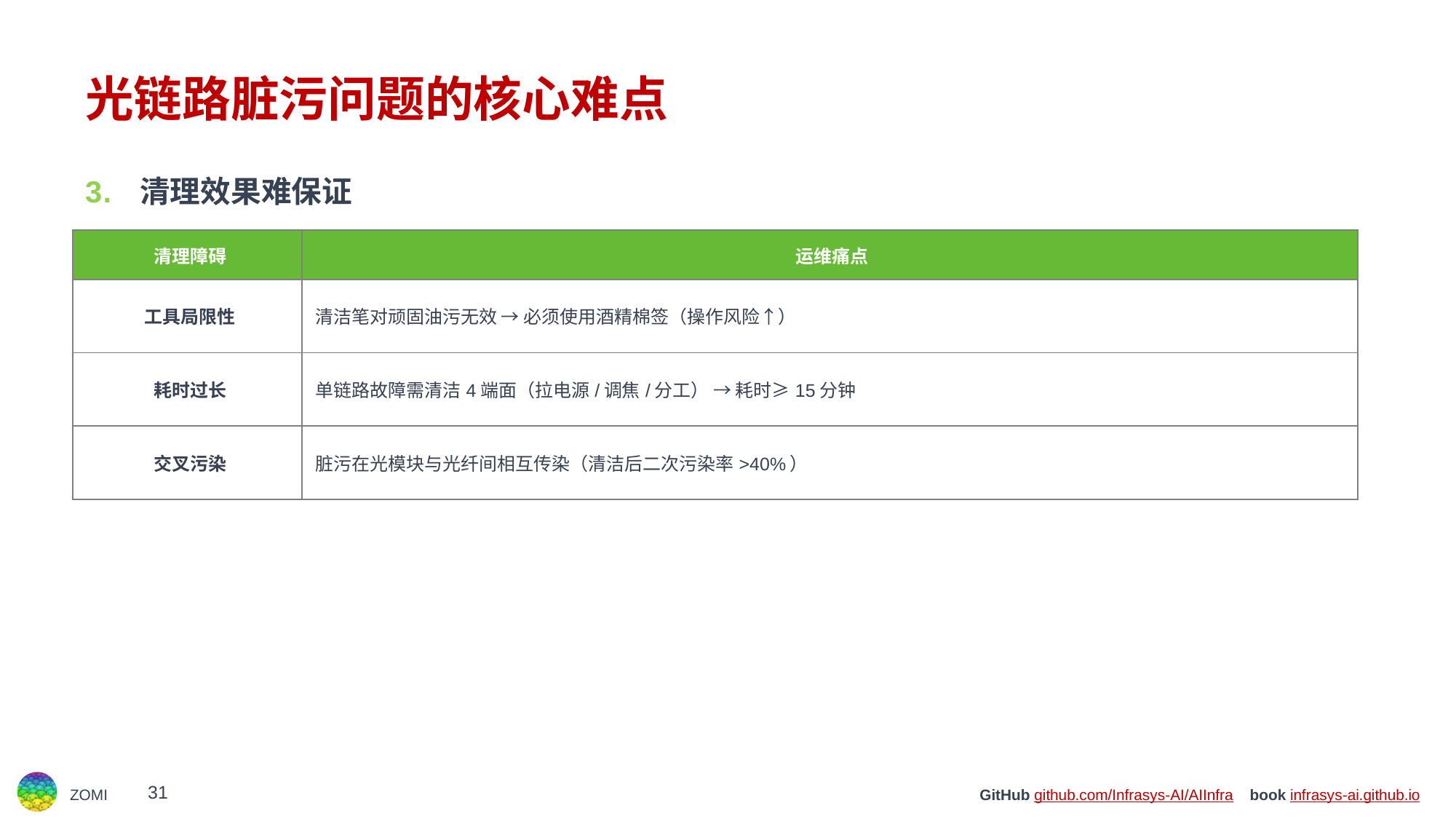

# 光链路脏污问题的核心难点​
清理效果难保证​
| ​​清理障碍​​ | ​​运维痛点​​ |
| --- | --- |
| ​​工具局限性​​ | 清洁笔对顽固油污无效 → 必须使用酒精棉签（操作风险↑） |
| ​​耗时过长​​ | 单链路故障需清洁4端面（拉电源/调焦/分工） → 耗时≥15分钟 |
| ​​交叉污染​​ | 脏污在光模块与光纤间相互传染（清洁后二次污染率>40%） |